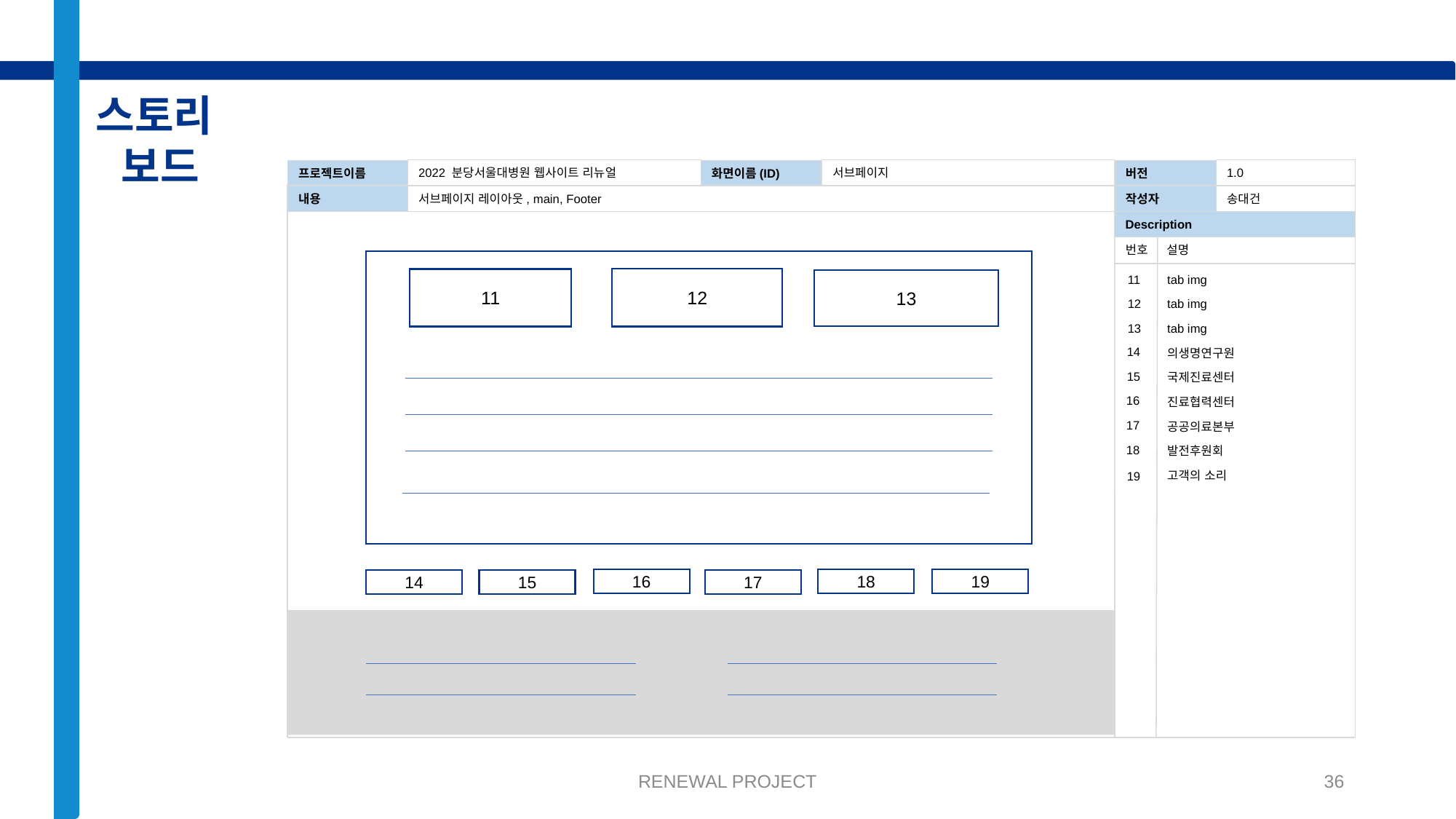

스토리
보드
프로젝트이름
2022 분당서울대병원 웹사이트 리뉴얼
화면이름(ID)
서브페이지
버전
1.0
내용
서브페이지 레이아웃, main, Footer
작성자
송대건
Description
번호
설명

tab img
11
12
11
13
12
tab img
13
tab img
14
의생명연구원
15
국제진료센터
16
진료협력센터
17
공공의료본부
18
발전후원회
고객의 소리
19
16
18
19
14
15
17

RENEWAL PROJECT
36